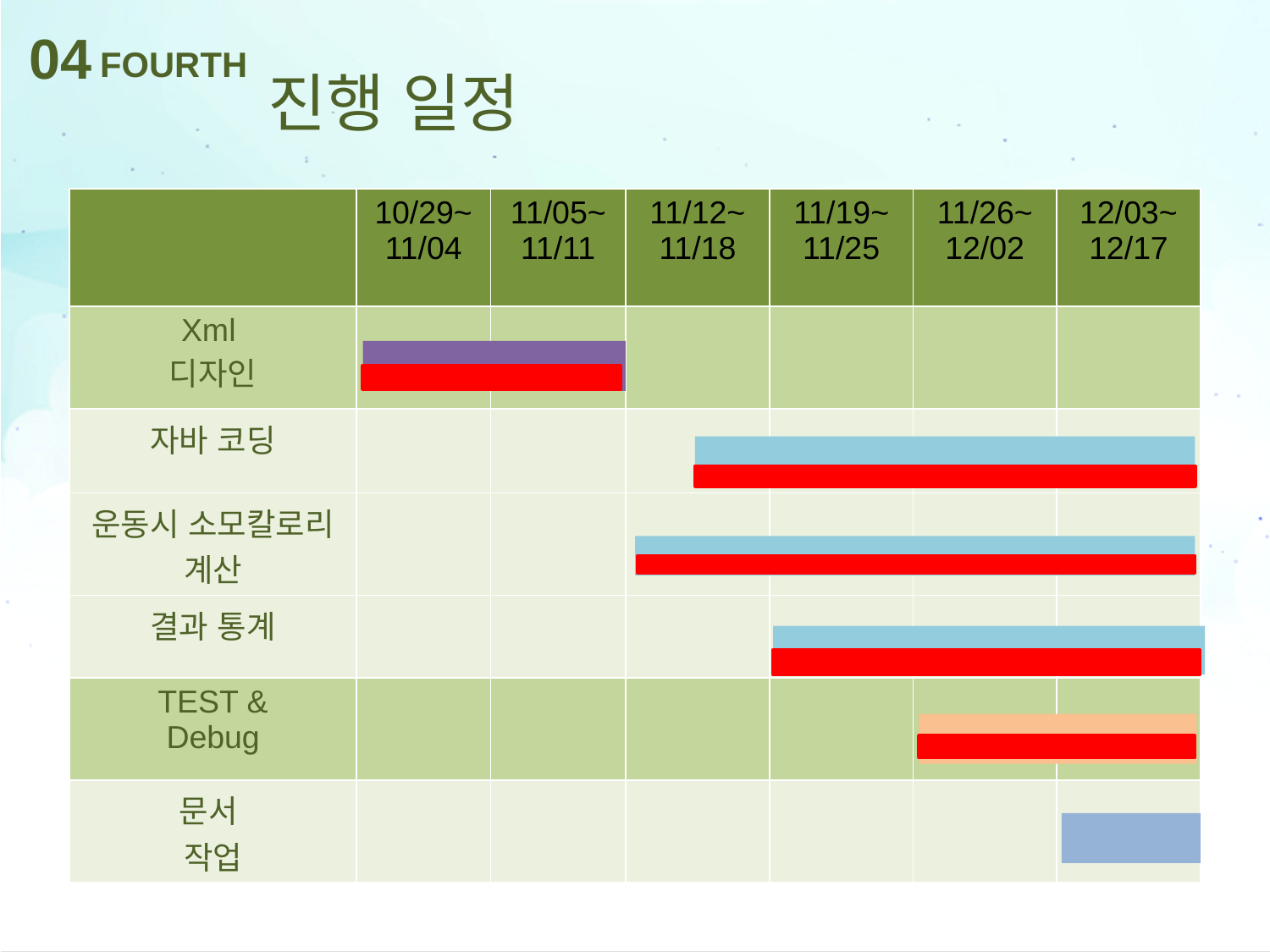

04
FOURTH
진행 일정

|  | 10/29~ 11/04 | 11/05~ 11/11 | 11/12~ 11/18 | 11/19~ 11/25 | 11/26~ 12/02 | 12/03~ 12/17 |
| --- | --- | --- | --- | --- | --- | --- |
| Xml 디자인 |  |  |  |  |  |  |
| 자바 코딩 |  |  |  |  |  |  |
| 운동시 소모칼로리 계산 |  |  |  |  |  |  |
| 결과 통계 |  |  |  |  |  |  |
| TEST & Debug |  |  |  |  |  |  |
| 문서 작업 |  |  |  |  |  |  |